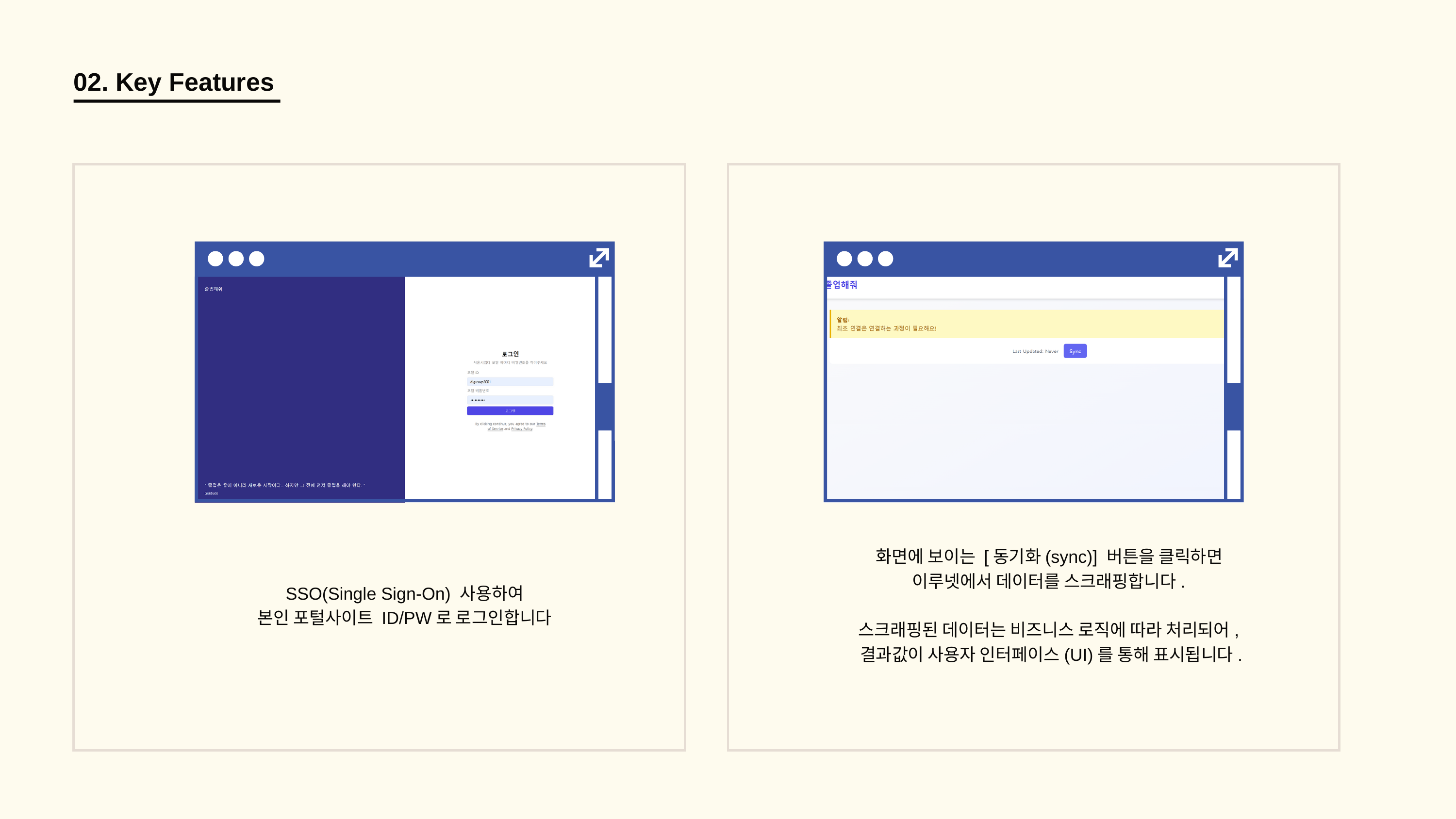

02. Key Features

화면에 보이는 [동기화(sync)] 버튼을 클릭하면
이루넷에서 데이터를 스크래핑합니다.

스크래핑된 데이터는 비즈니스 로직에 따라 처리되어,
결과값이 사용자 인터페이스(UI)를 통해 표시됩니다.

SSO(Single Sign-On) 사용하여
본인 포털사이트 ID/PW로 로그인합니다